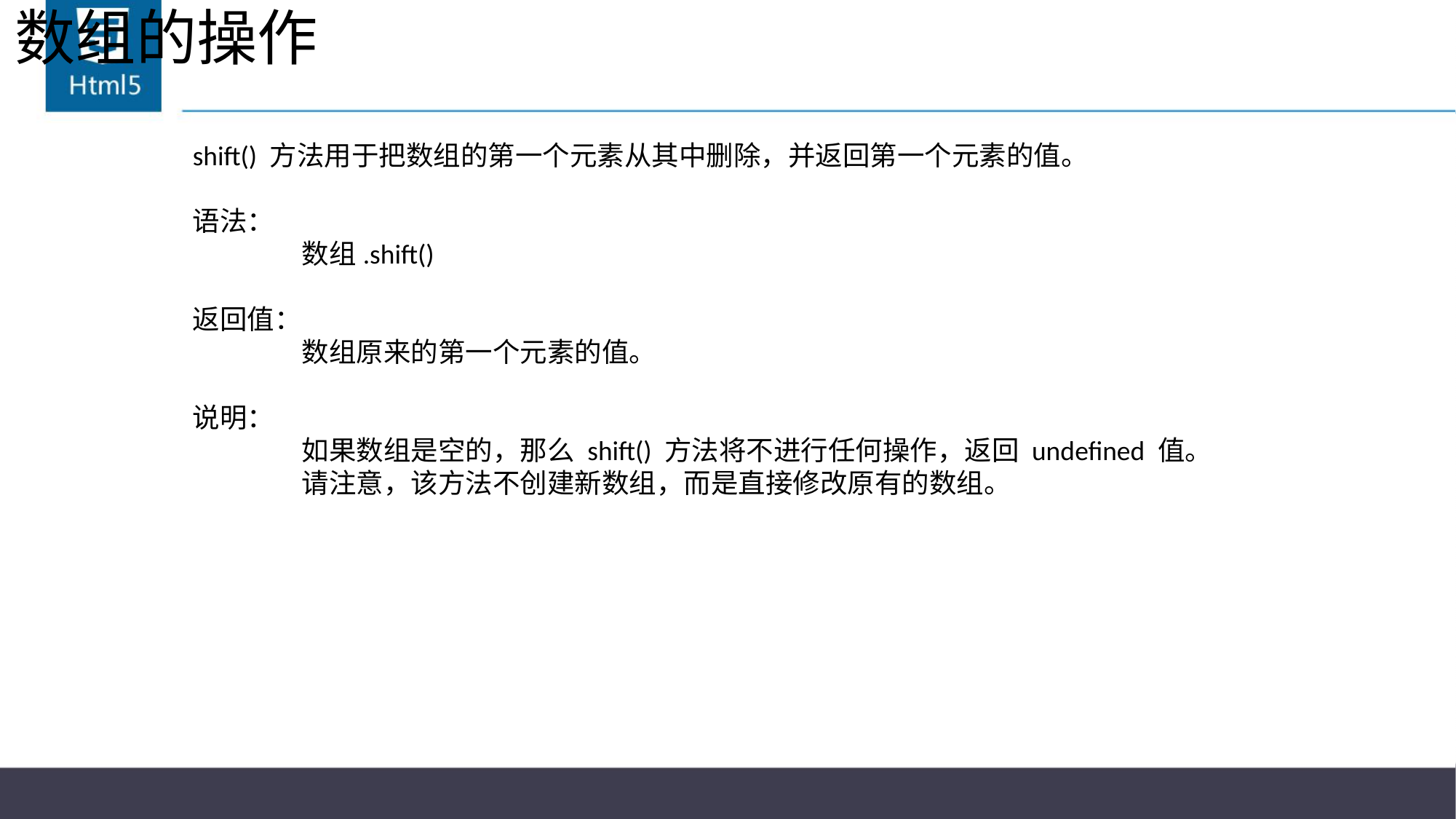

# 数组的操作
shift() 方法用于把数组的第一个元素从其中删除，并返回第一个元素的值。

语法：
	数组.shift()

返回值：
	数组原来的第一个元素的值。

说明：
	如果数组是空的，那么 shift() 方法将不进行任何操作，返回 undefined 值。
	请注意，该方法不创建新数组，而是直接修改原有的数组。